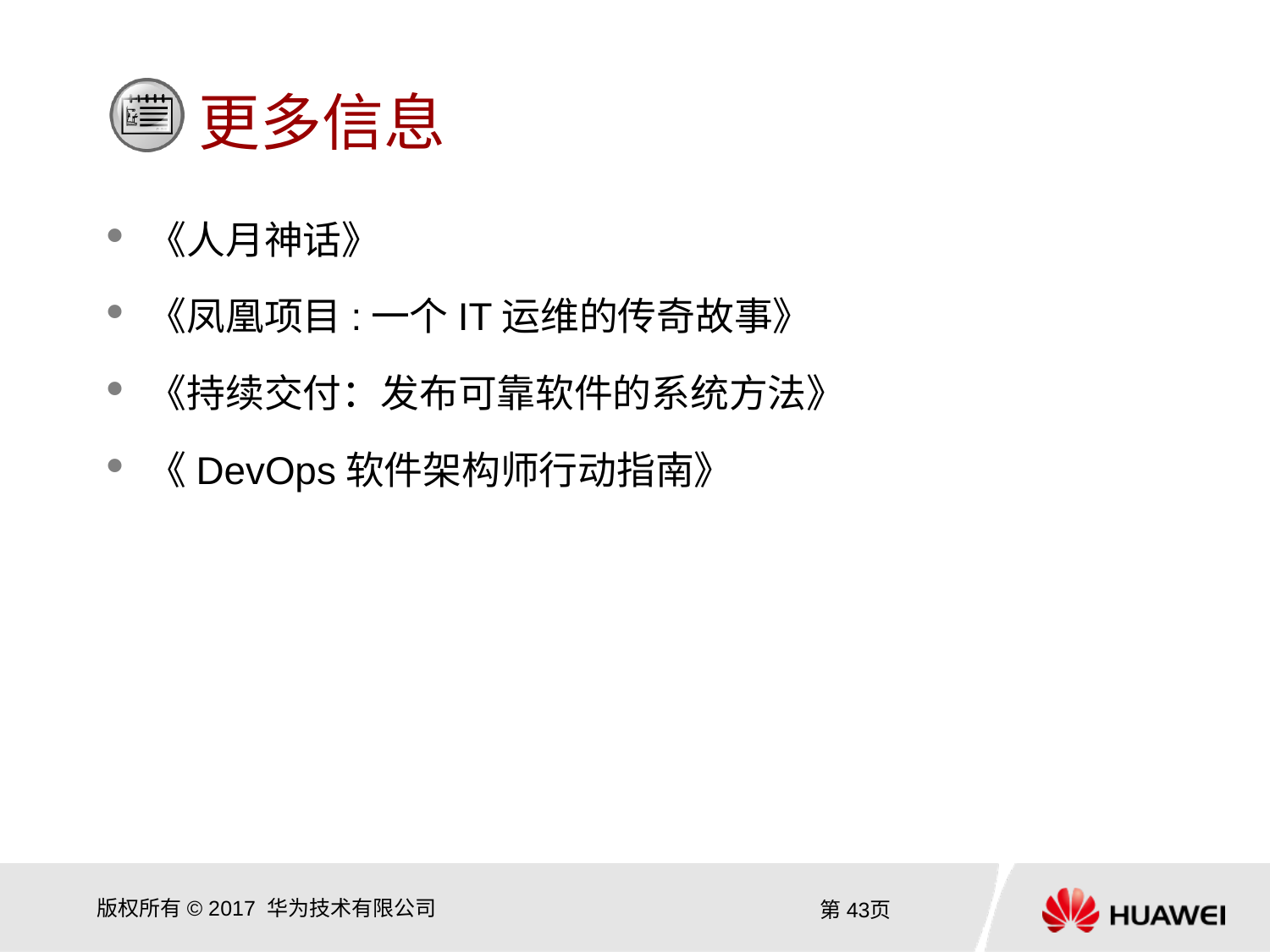

《人月神话》
《凤凰项目:一个IT运维的传奇故事》
《持续交付：发布可靠软件的系统方法》
《DevOps软件架构师行动指南》